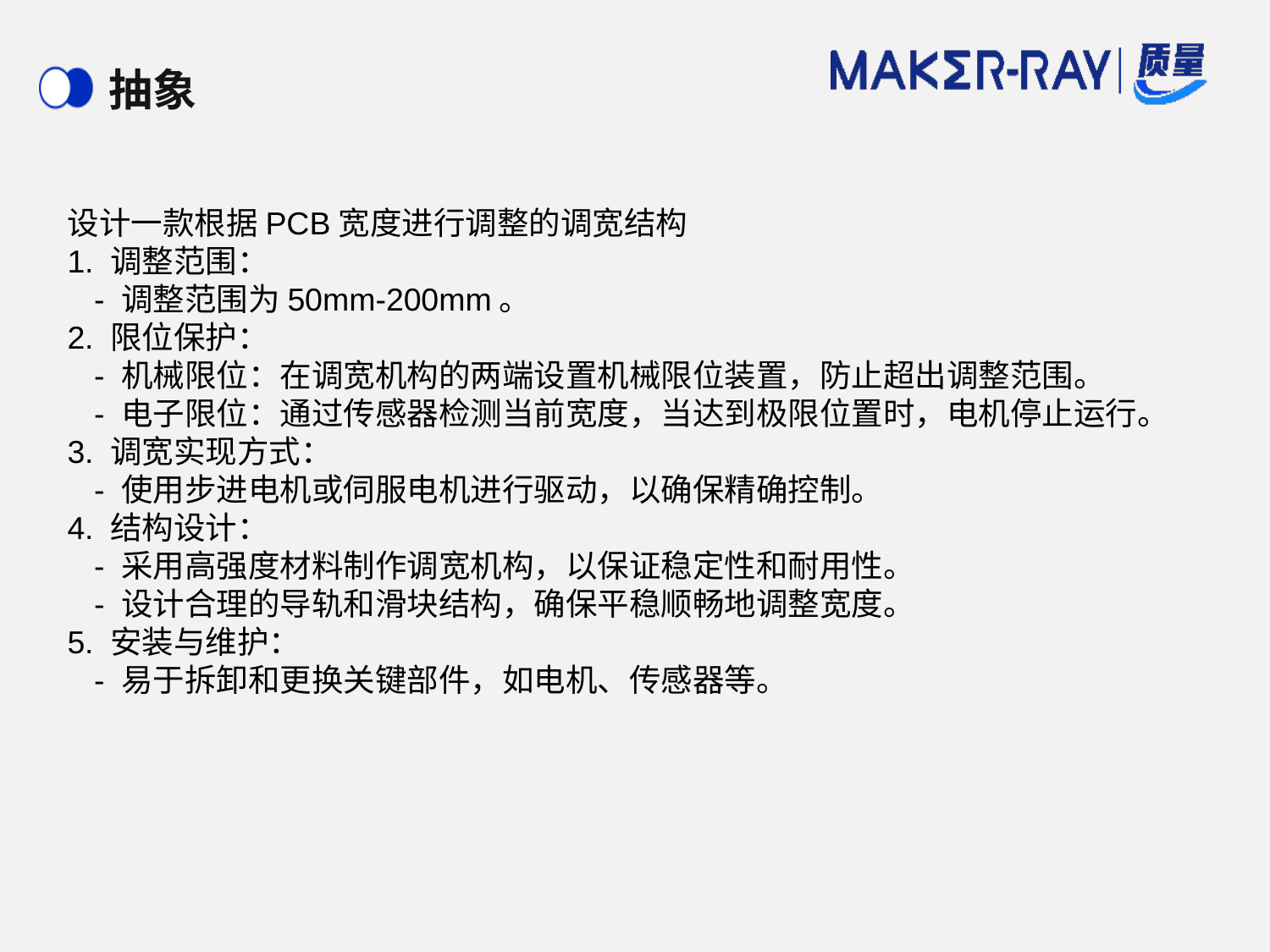

# 抽象
设计一款根据PCB宽度进行调整的调宽结构
1. 调整范围：
   - 调整范围为50mm-200mm。
2. 限位保护：
   - 机械限位：在调宽机构的两端设置机械限位装置，防止超出调整范围。
   - 电子限位：通过传感器检测当前宽度，当达到极限位置时，电机停止运行。
3. 调宽实现方式：
   - 使用步进电机或伺服电机进行驱动，以确保精确控制。
4. 结构设计：
   - 采用高强度材料制作调宽机构，以保证稳定性和耐用性。
   - 设计合理的导轨和滑块结构，确保平稳顺畅地调整宽度。
5. 安装与维护：
   - 易于拆卸和更换关键部件，如电机、传感器等。